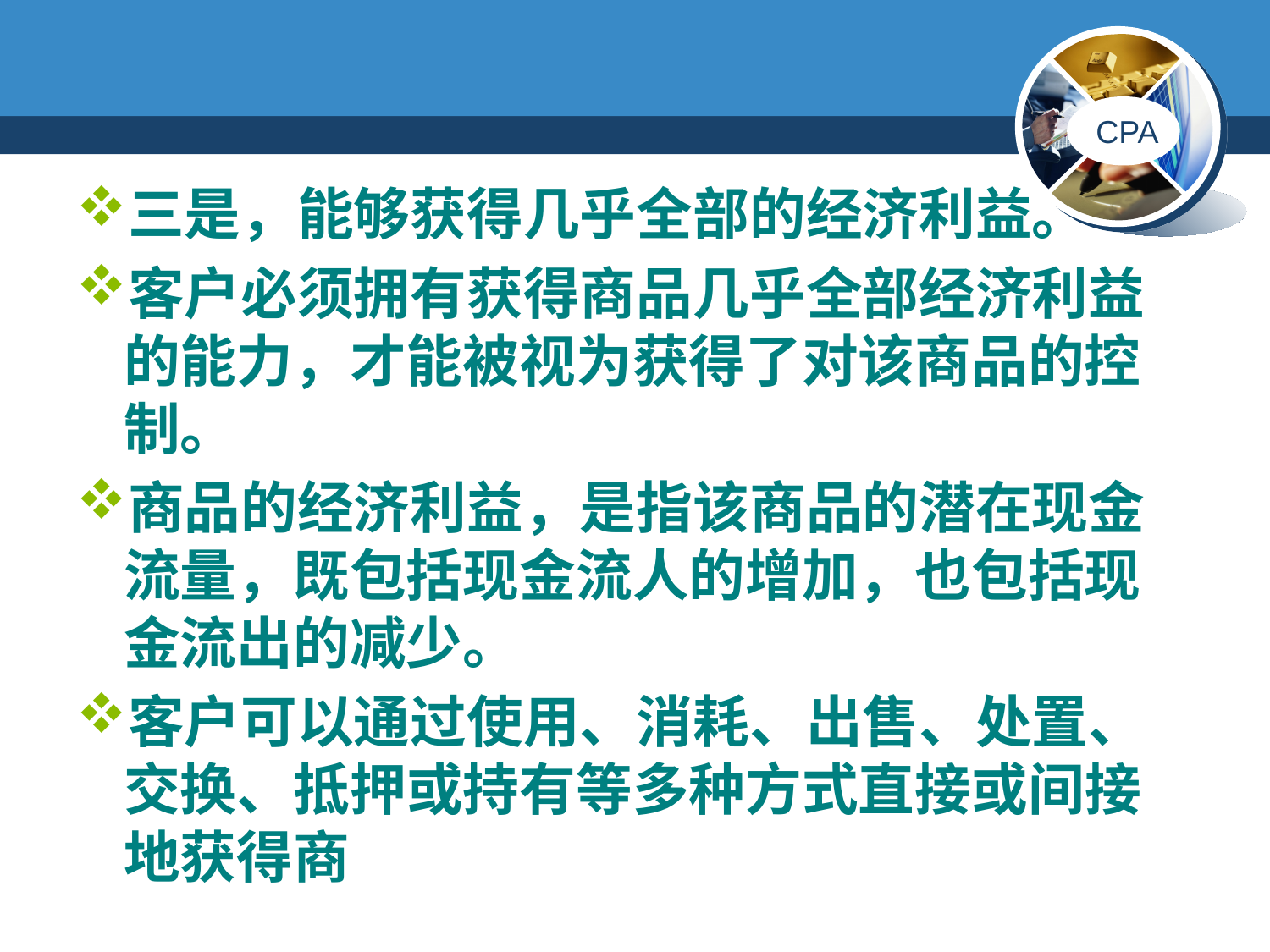

#
三是，能够获得几乎全部的经济利益。
客户必须拥有获得商品几乎全部经济利益的能力，才能被视为获得了对该商品的控制。
商品的经济利益，是指该商品的潜在现金流量，既包括现金流人的增加，也包括现金流出的减少。
客户可以通过使用、消耗、出售、处置、交换、抵押或持有等多种方式直接或间接地获得商